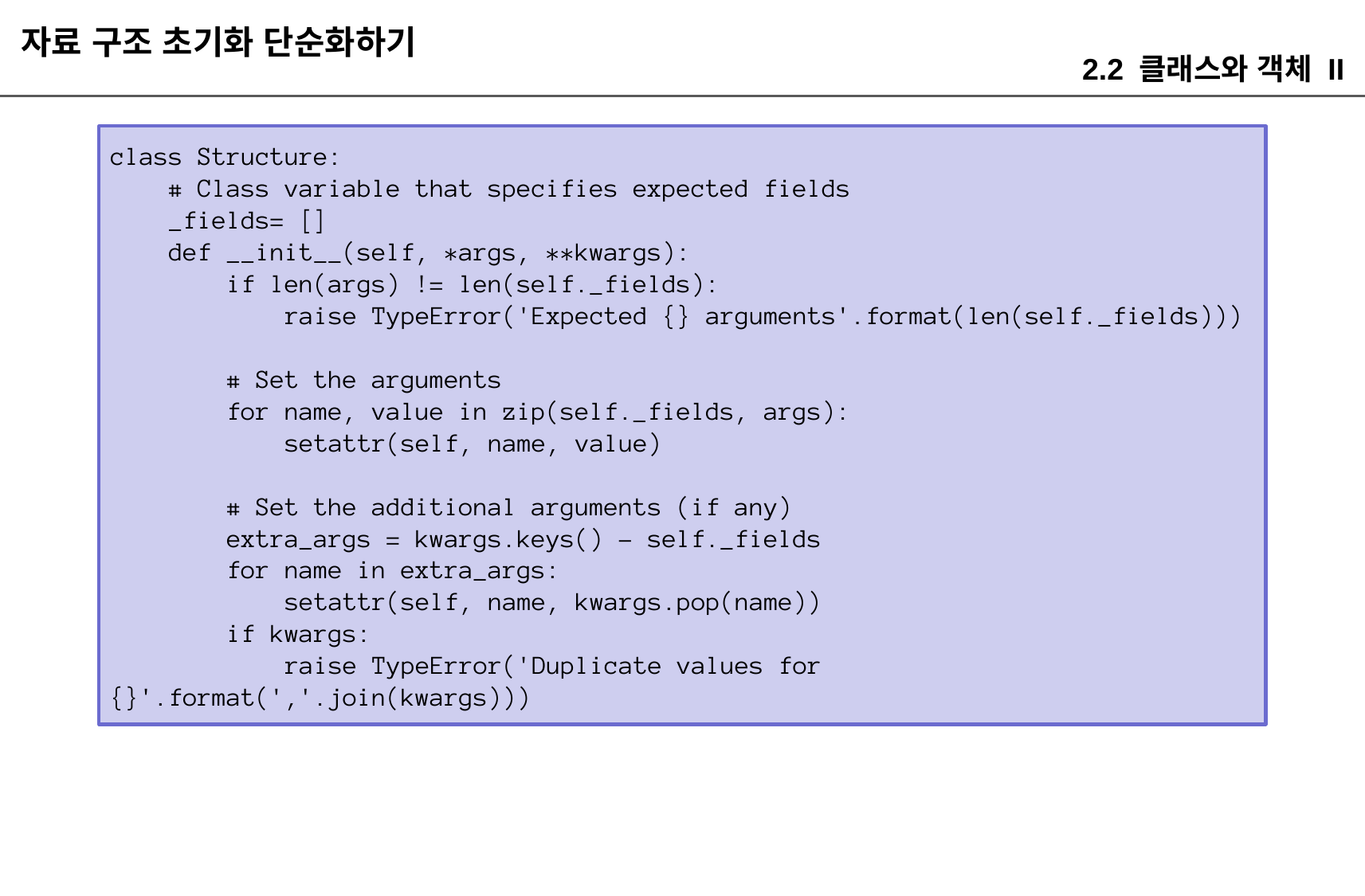

자료 구조 초기화 단순화하기
2.2 클래스와 객체 II
class Structure:
    # Class variable that specifies expected fields
    _fields= []
    def __init__(self, *args, **kwargs):
        if len(args) != len(self._fields):
            raise TypeError('Expected {} arguments'.format(len(self._fields)))

        # Set the arguments
        for name, value in zip(self._fields, args):
            setattr(self, name, value)

        # Set the additional arguments (if any)
        extra_args = kwargs.keys() - self._fields
        for name in extra_args:
            setattr(self, name, kwargs.pop(name))
        if kwargs:
            raise TypeError('Duplicate values for {}'.format(','.join(kwargs)))